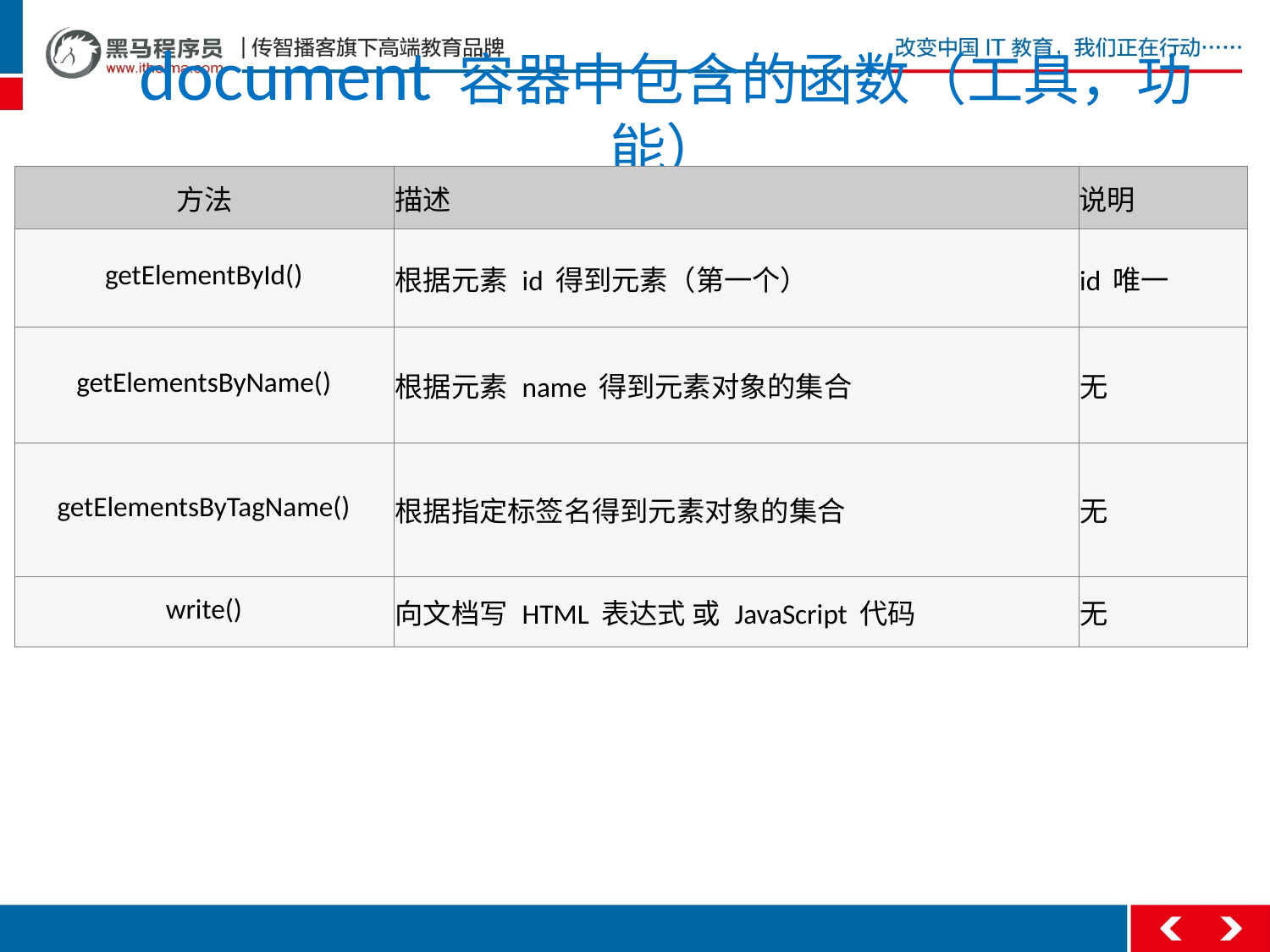

# document 容器中包含的函数（工具，功能）
| 方法 | 描述 | 说明 |
| --- | --- | --- |
| getElementById() | 根据元素 id 得到元素（第一个） | id 唯一 |
| getElementsByName() | 根据元素 name 得到元素对象的集合 | 无 |
| getElementsByTagName() | 根据指定标签名得到元素对象的集合 | 无 |
| write() | 向文档写 HTML 表达式 或 JavaScript 代码 | 无 |